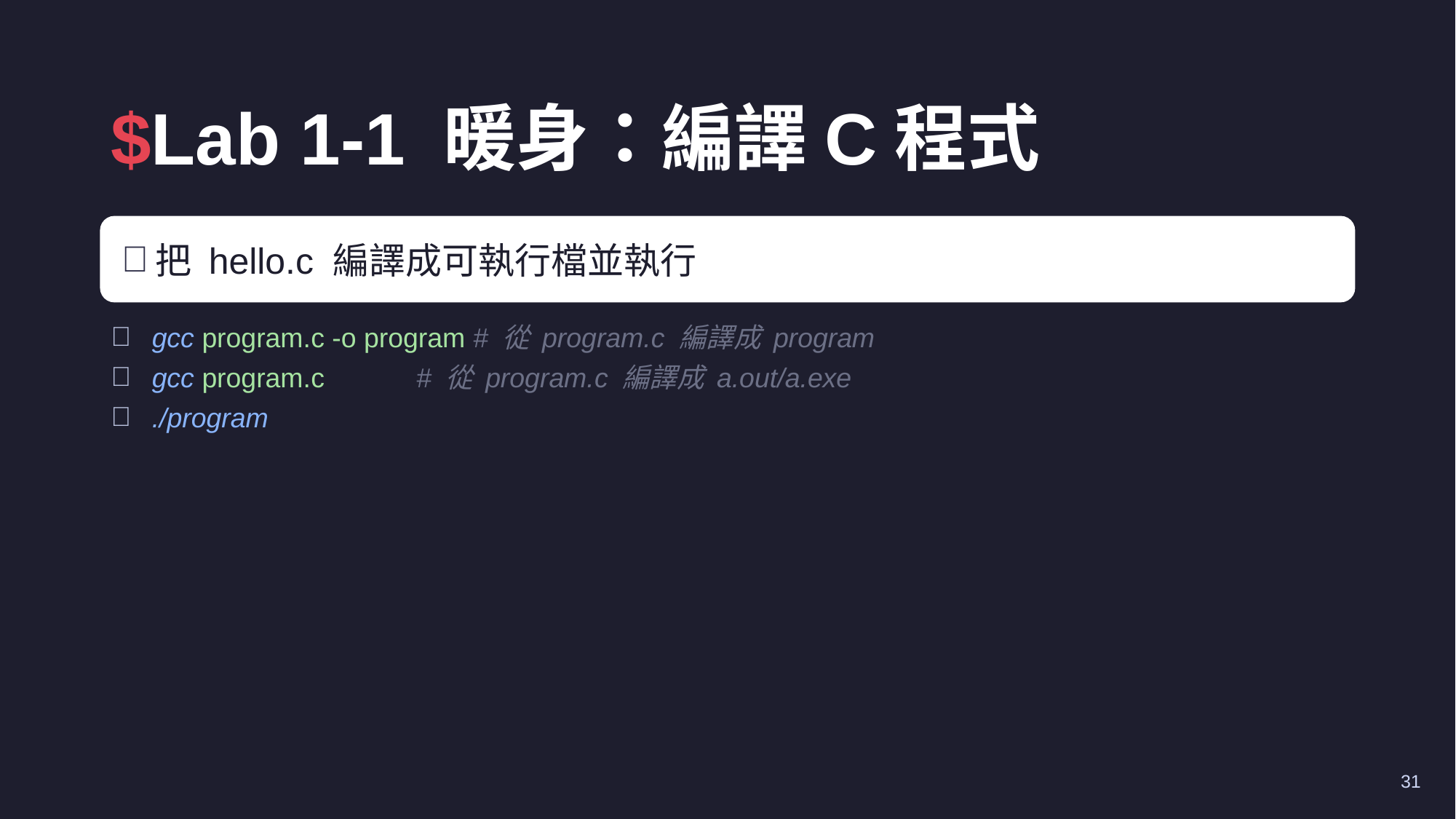

# $Lab 1-1 暖身：編譯C程式
把 hello.c 編譯成可執行檔並執行
gcc program.c -o program # 從 program.c 編譯成 program
gcc program.c            # 從 program.c 編譯成 a.out/a.exe
./program
31